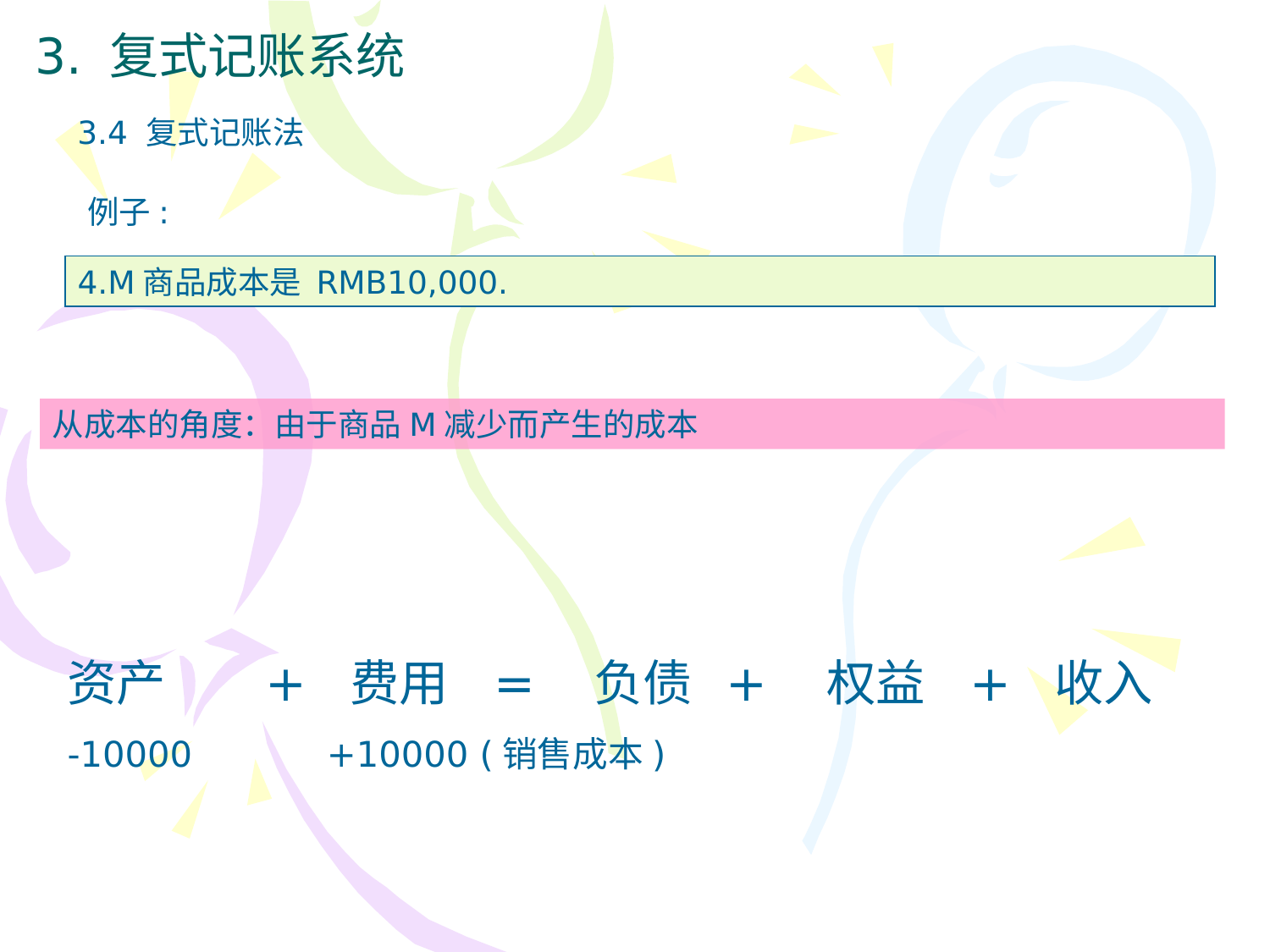

3. 复式记账系统
3.4 复式记账法
例子:
4.M商品成本是 RMB10,000.
从成本的角度：由于商品M减少而产生的成本
资产        +  费用   =   负债  +   权益   +  收入
-10000            +10000 (销售成本)
38